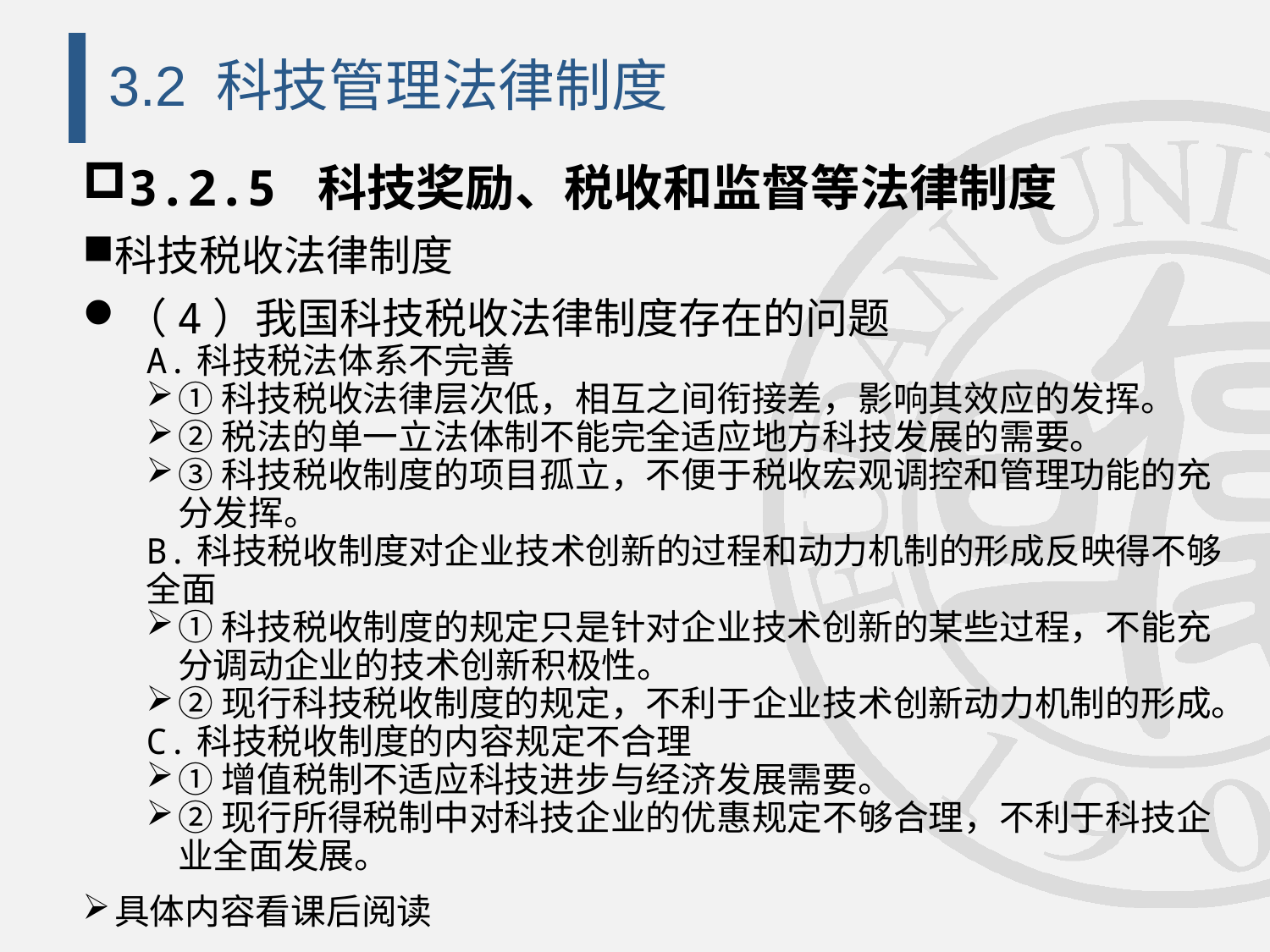

# 3.2 科技管理法律制度
3.2.5 科技奖励、税收和监督等法律制度
科技税收法律制度
（4）我国科技税收法律制度存在的问题
A.科技税法体系不完善
①科技税收法律层次低，相互之间衔接差，影响其效应的发挥。
②税法的单一立法体制不能完全适应地方科技发展的需要。
③科技税收制度的项目孤立，不便于税收宏观调控和管理功能的充分发挥。
B.科技税收制度对企业技术创新的过程和动力机制的形成反映得不够全面
①科技税收制度的规定只是针对企业技术创新的某些过程，不能充分调动企业的技术创新积极性。
②现行科技税收制度的规定，不利于企业技术创新动力机制的形成。
C.科技税收制度的内容规定不合理
①增值税制不适应科技进步与经济发展需要。
②现行所得税制中对科技企业的优惠规定不够合理，不利于科技企业全面发展。
具体内容看课后阅读